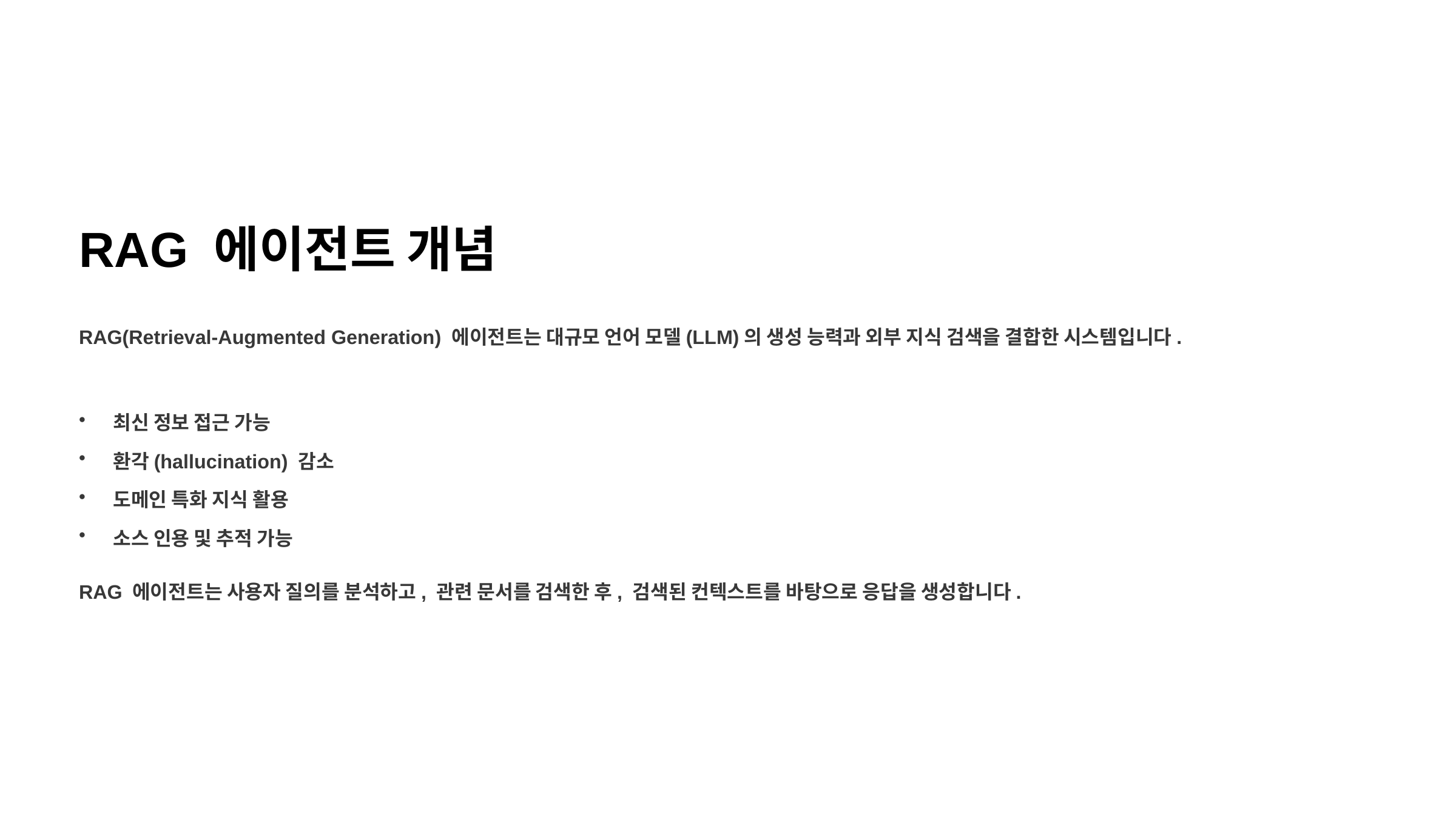

RAG 에이전트 개념
RAG(Retrieval-Augmented Generation) 에이전트는 대규모 언어 모델(LLM)의 생성 능력과 외부 지식 검색을 결합한 시스템입니다.
최신 정보 접근 가능
환각(hallucination) 감소
도메인 특화 지식 활용
소스 인용 및 추적 가능
RAG 에이전트는 사용자 질의를 분석하고, 관련 문서를 검색한 후, 검색된 컨텍스트를 바탕으로 응답을 생성합니다.